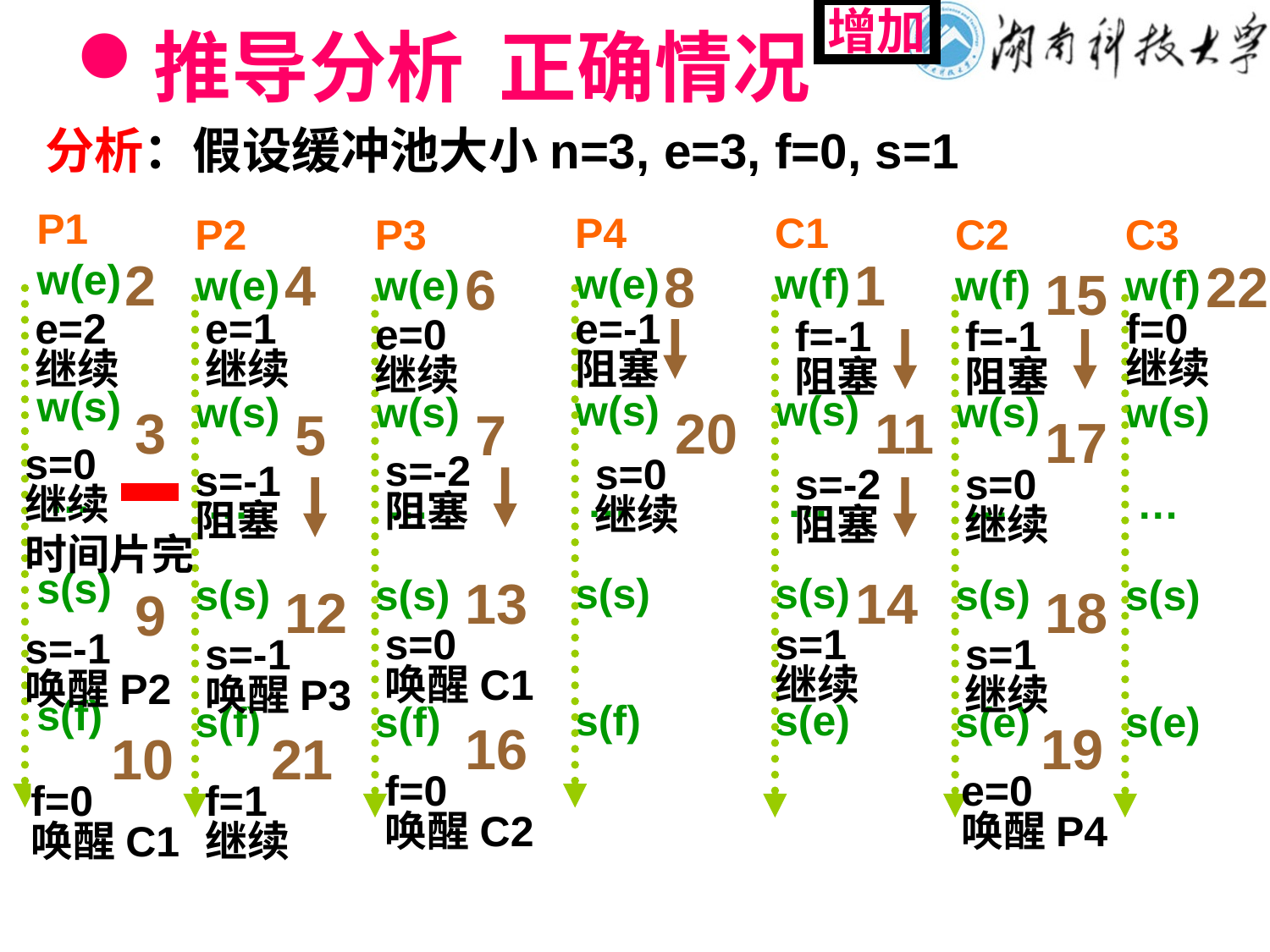

# 推导分析  正确情况
增加
分析：假设缓冲池大小n=3, e=3, f=0, s=1
P1
w(e)
w(s)
 …
s(s)
s(f)
P4
w(e)
w(s)
 …
s(s)
s(f)
C1
w(f)
w(s)
 …
s(s)
s(e)
P2
w(e)
w(s)
 …
s(s)
s(f)
P3
w(e)
w(s)
 …
s(s)
s(f)
C2
w(f)
w(s)
 …
s(s)
s(e)
C3
w(f)
w(s)
 …
s(s)
s(e)

2
e=2
继续
4
e=1
继续
1
f=-1
阻塞
22
f=0
继续
8
e=-1
阻塞
6
e=0
继续
15
f=-1
阻塞

3
s=0
继续
20
s=0
继续
11
s=-2
阻塞
5
s=-1
阻塞
7
s=-2
阻塞
17
s=0
继续

时间片完
13
s=0
唤醒C1
14
s=1
继续
12
s=-1
唤醒P3
18
s=1
继续
9
s=-1
唤醒P2
16
f=0
唤醒C2
19
e=0
唤醒P4
10
f=0
唤醒C1
21
f=1
继续